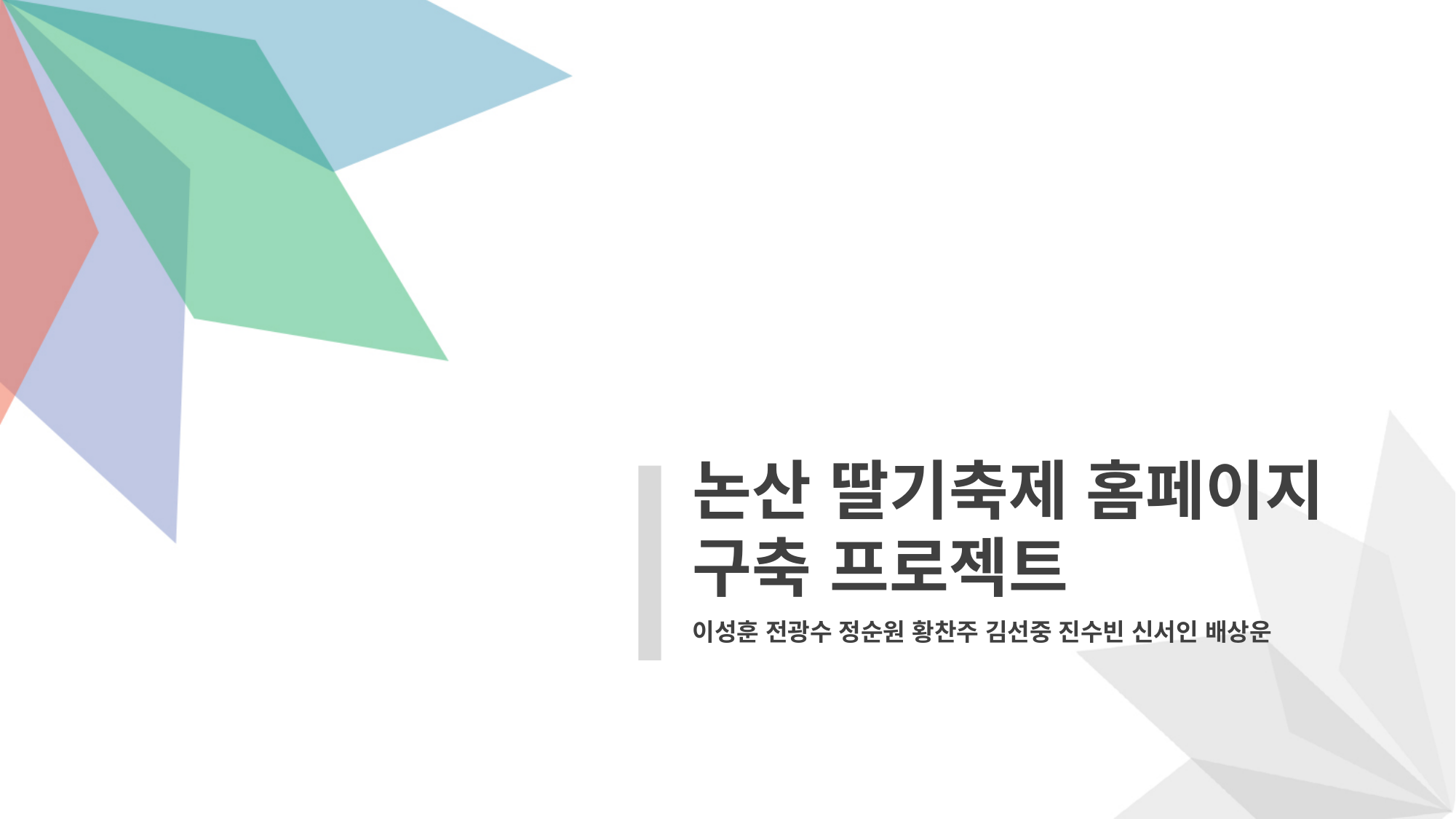

논산 딸기축제 홈페이지
구축 프로젝트

이성훈 전광수 정순원 황찬주 김선중 진수빈 신서인 배상운